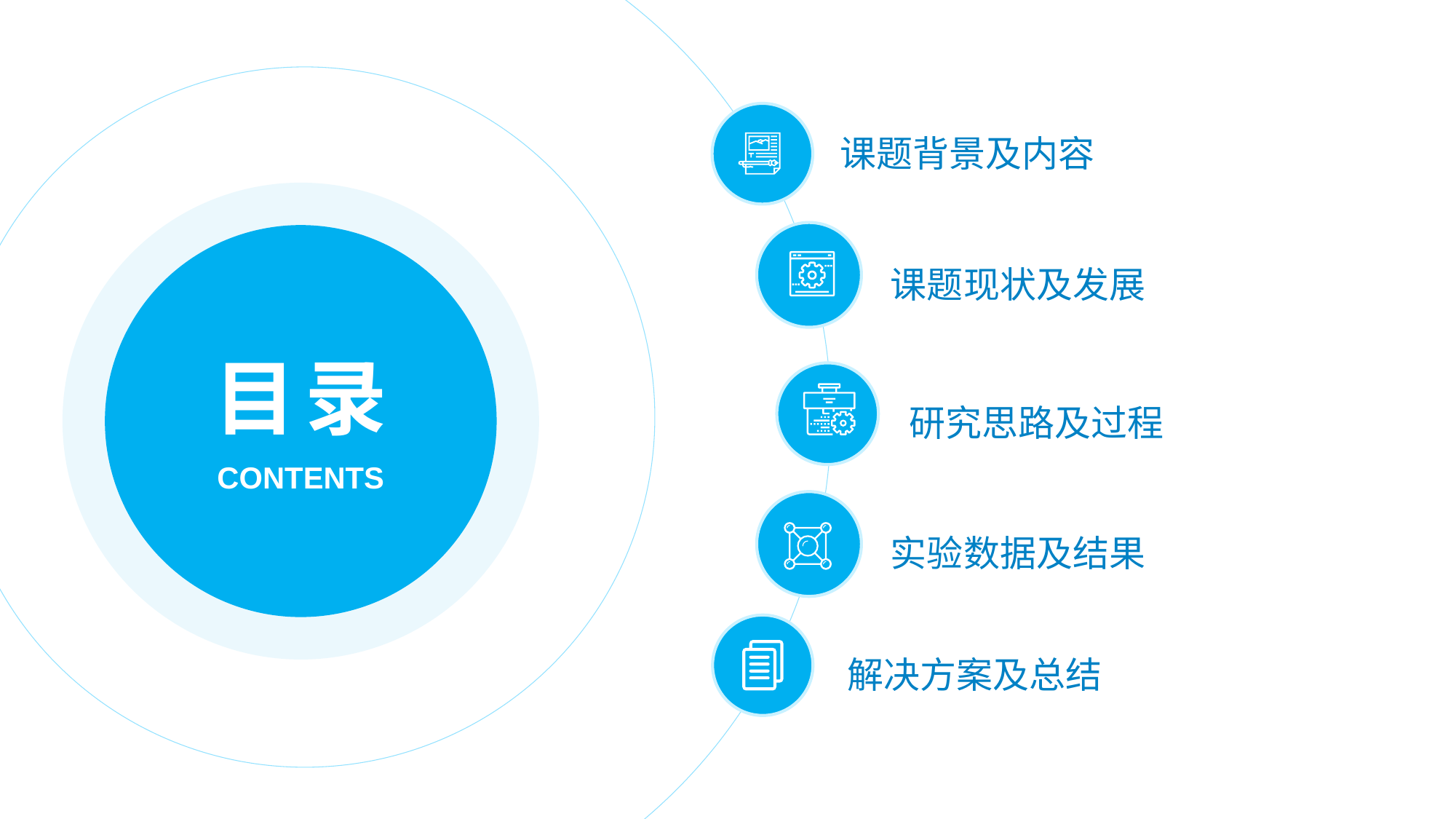

课题背景及内容

课题现状及发展

目录

研究思路及过程
CONTENTS

实验数据及结果

解决方案及总结